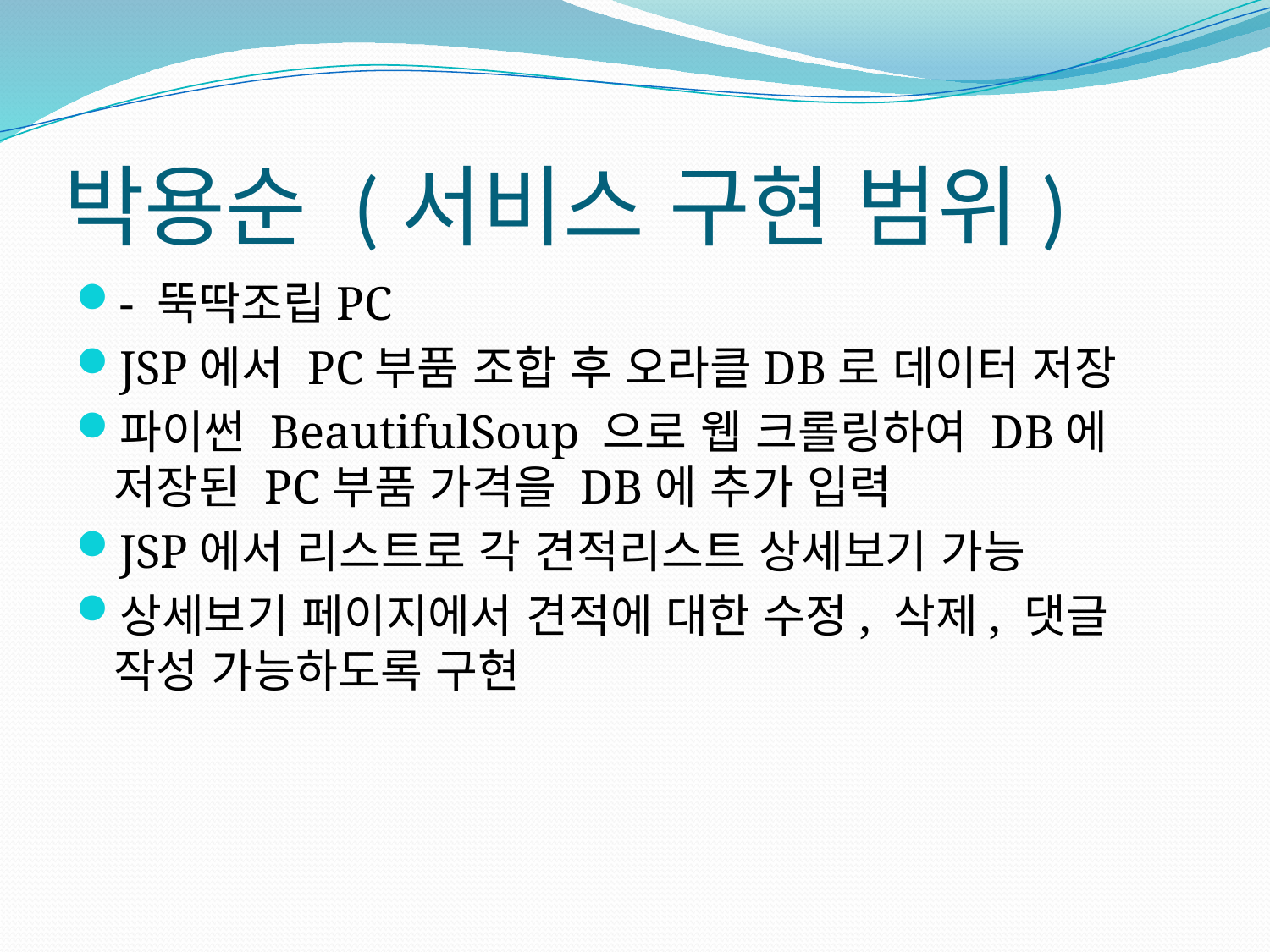

# 박용순 (서비스 구현 범위)
- 뚝딱조립PC
JSP에서 PC부품 조합 후 오라클DB로 데이터 저장
파이썬 BeautifulSoup 으로 웹 크롤링하여 DB에 저장된 PC부품 가격을 DB에 추가 입력
JSP에서 리스트로 각 견적리스트 상세보기 가능
상세보기 페이지에서 견적에 대한 수정, 삭제, 댓글 작성 가능하도록 구현